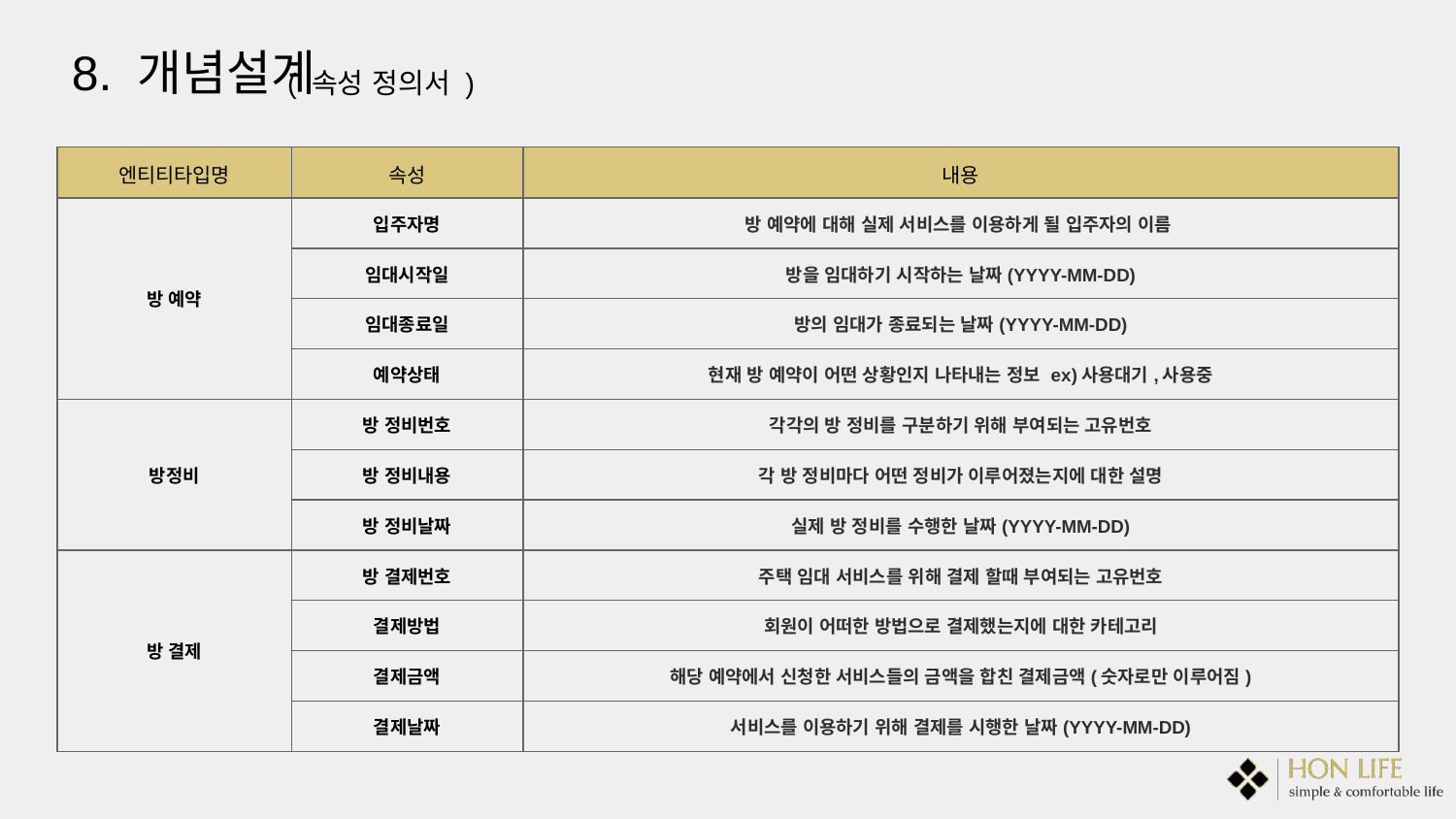

8. 개념설계
( 속성 정의서 )

| 엔티티타입명 | 속성 | 내용 |  |  |
| --- | --- | --- | --- | --- |
| 방 예약 | 입주자명 | 방 예약에 대해 실제 서비스를 이용하게 될 입주자의 이름 |  |  |
|  | 임대시작일 | 방을 임대하기 시작하는 날짜(YYYY-MM-DD) |  |  |
|  | 임대종료일 | 방의 임대가 종료되는 날짜(YYYY-MM-DD) |  |  |
|  | 예약상태 | 현재 방 예약이 어떤 상황인지 나타내는 정보 ex)사용대기,사용중 |  |  |
| 방정비 | 방 정비번호 | 각각의 방 정비를 구분하기 위해 부여되는 고유번호 |  |  |
|  | 방 정비내용 | 각 방 정비마다 어떤 정비가 이루어졌는지에 대한 설명 |  |  |
|  | 방 정비날짜 | 실제 방 정비를 수행한 날짜(YYYY-MM-DD) |  |  |
| 방 결제 | 방 결제번호 | 주택 임대 서비스를 위해 결제 할때 부여되는 고유번호 |  |  |
|  | 결제방법 | 회원이 어떠한 방법으로 결제했는지에 대한 카테고리 |  |  |
|  | 결제금액 | 해당 예약에서 신청한 서비스들의 금액을 합친 결제금액(숫자로만 이루어짐) |  |  |
|  | 결제날짜 | 서비스를 이용하기 위해 결제를 시행한 날짜(YYYY-MM-DD) |  |  |